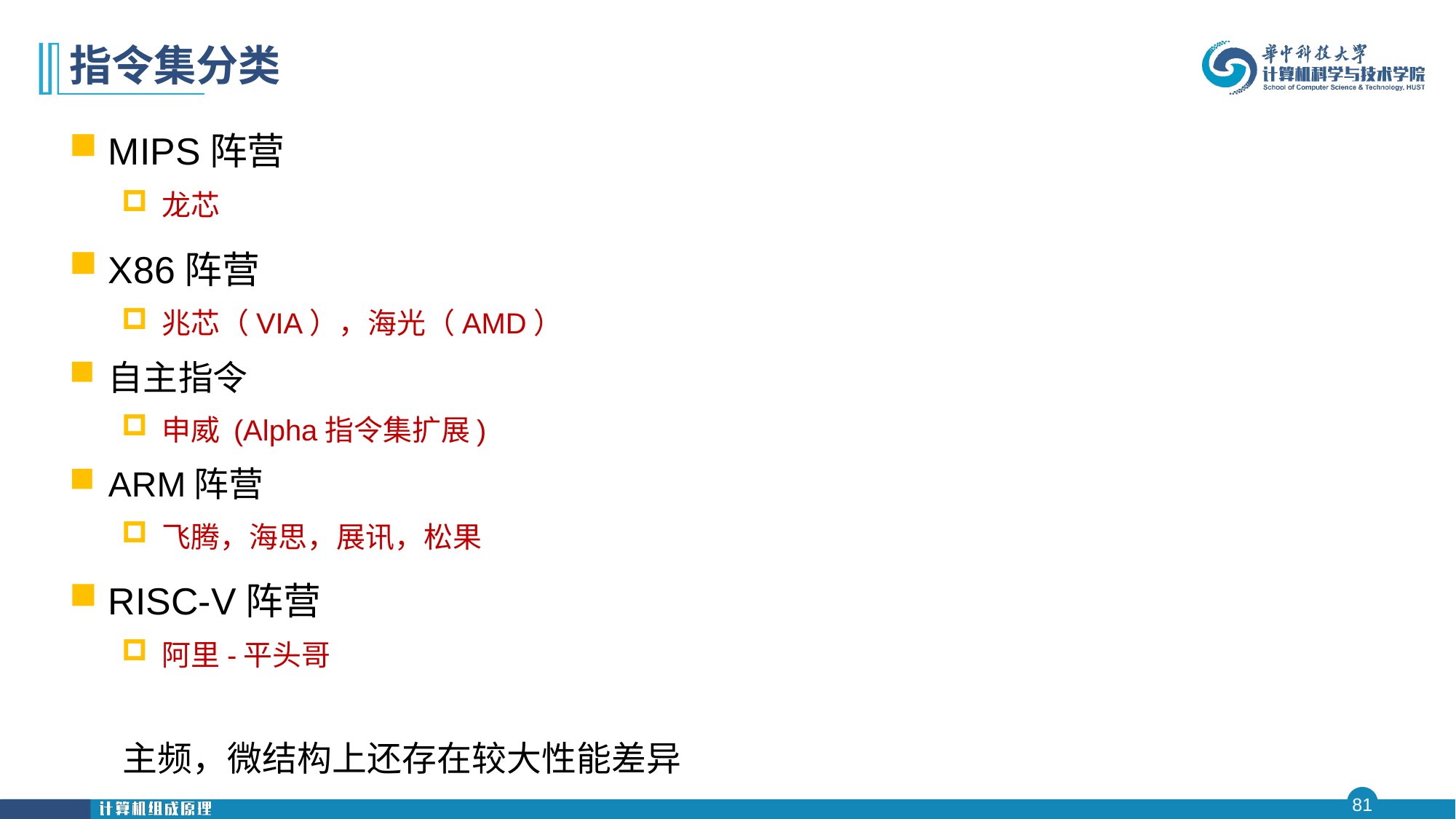

# 指令集分类
MIPS阵营
龙芯
X86阵营
兆芯（VIA），海光（AMD）
自主指令
申威 (Alpha指令集扩展)
ARM阵营
飞腾，海思，展讯，松果
RISC-V阵营
阿里-平头哥

主频，微结构上还存在较大性能差异